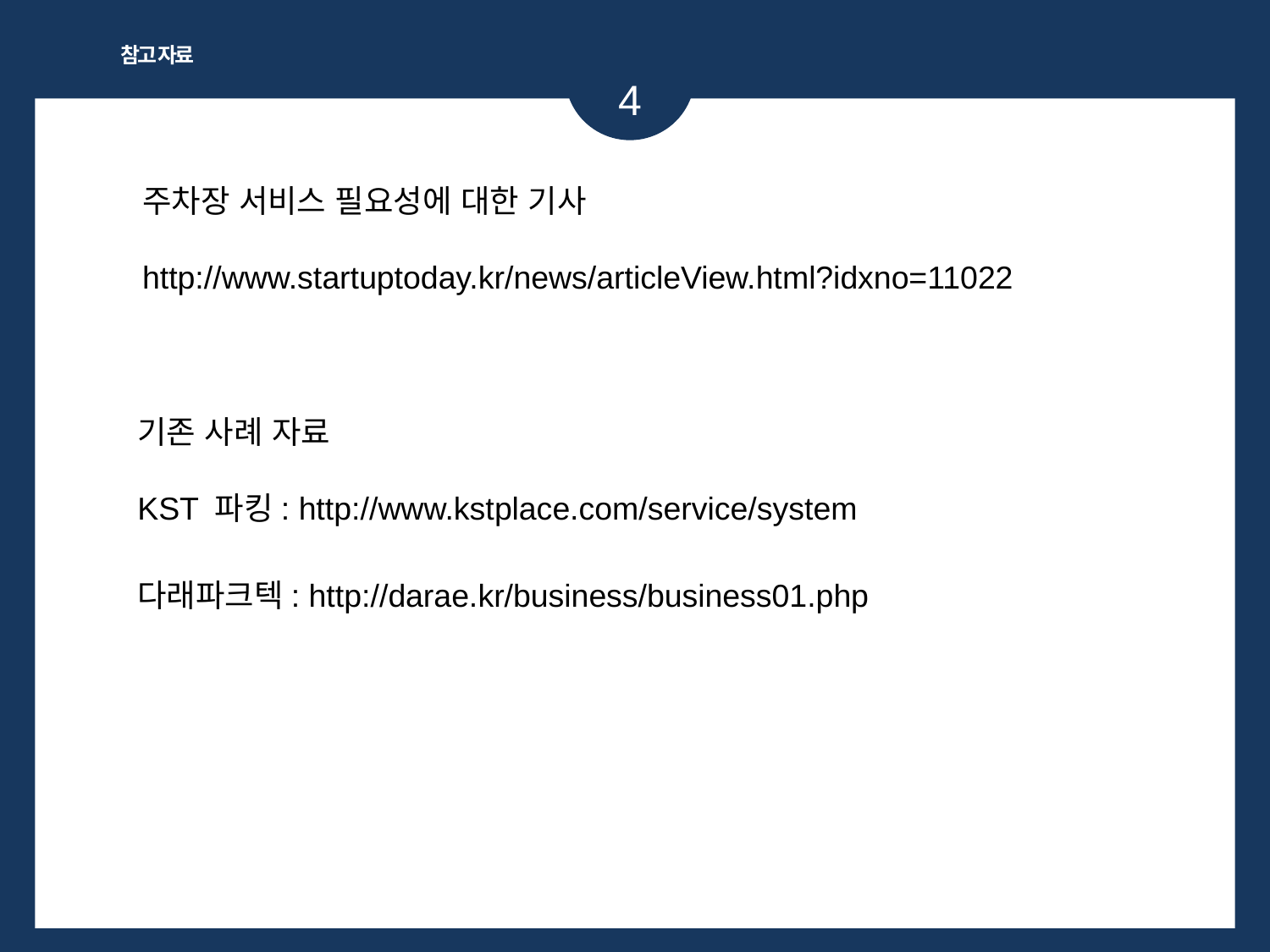

참고 자료
4

주차장 서비스 필요성에 대한 기사

http://www.startuptoday.kr/news/articleView.html?idxno=11022
기존 사례 자료

KST 파킹: http://www.kstplace.com/service/system
다래파크텍: http://darae.kr/business/business01.php